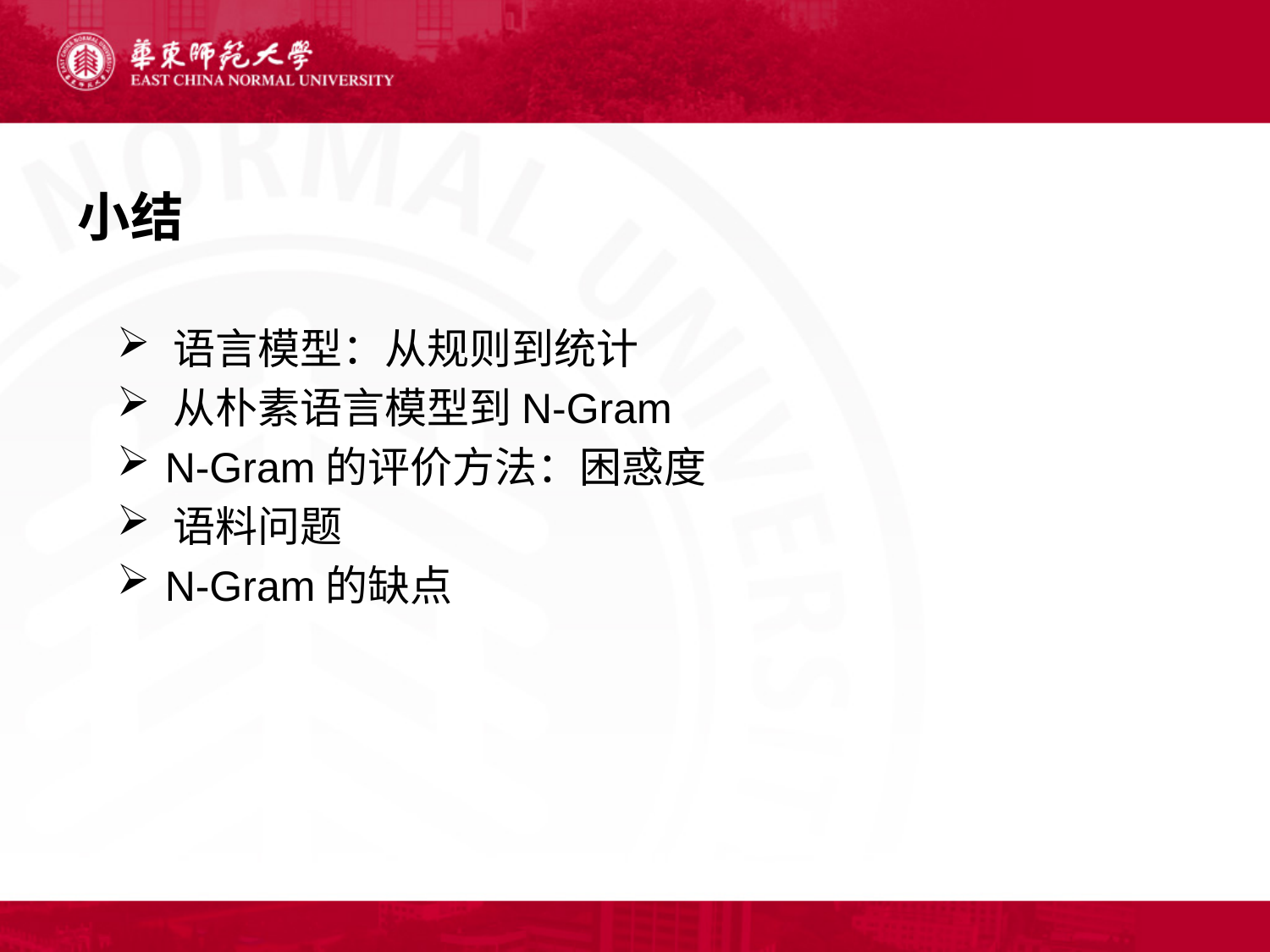

# 小结
 语言模型：从规则到统计
 从朴素语言模型到N-Gram
 N-Gram的评价方法：困惑度
 语料问题
 N-Gram的缺点